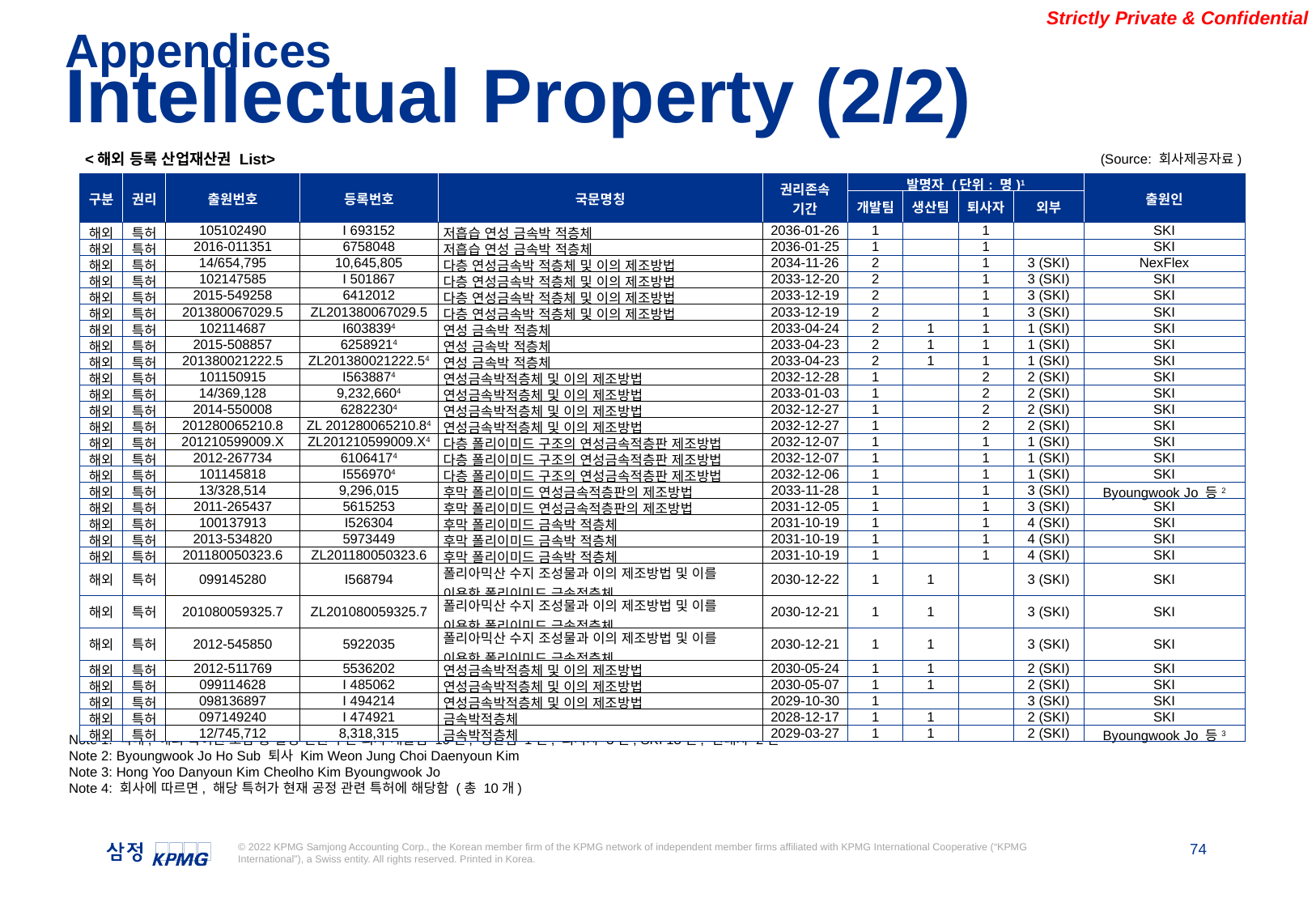

Appendices
Intellectual Property (2/2)
(Source: 회사제공자료)
<해외 등록 산업재산권 List>
| 구분 | 권리 | 출원번호 | 등록번호 | 국문명칭 | 권리존속 기간 | 발명자 (단위: 명)1 |  |  |  | 출원인 |
| --- | --- | --- | --- | --- | --- | --- | --- | --- | --- | --- |
|  |  |  |  |  |  | 개발팀 | 생산팀 | 퇴사자 | 외부 |  |
| 해외 | 특허 | 105102490 | I 693152 | 저흡습 연성 금속박 적층체 | 2036-01-26 | 1 |  | 1 |  | SKI |
| 해외 | 특허 | 2016-011351 | 6758048 | 저흡습 연성 금속박 적층체 | 2036-01-25 | 1 |  | 1 |  | SKI |
| 해외 | 특허 | 14/654,795 | 10,645,805 | 다층 연성금속박 적층체 및 이의 제조방법 | 2034-11-26 | 2 |  | 1 | 3 (SKI) | NexFlex |
| 해외 | 특허 | 102147585 | I 501867 | 다층 연성금속박 적층체 및 이의 제조방법 | 2033-12-20 | 2 |  | 1 | 3 (SKI) | SKI |
| 해외 | 특허 | 2015-549258 | 6412012 | 다층 연성금속박 적층체 및 이의 제조방법 | 2033-12-19 | 2 |  | 1 | 3 (SKI) | SKI |
| 해외 | 특허 | 201380067029.5 | ZL201380067029.5 | 다층 연성금속박 적층체 및 이의 제조방법 | 2033-12-19 | 2 |  | 1 | 3 (SKI) | SKI |
| 해외 | 특허 | 102114687 | I6038394 | 연성 금속박 적층체 | 2033-04-24 | 2 | 1 | 1 | 1 (SKI) | SKI |
| 해외 | 특허 | 2015-508857 | 62589214 | 연성 금속박 적층체 | 2033-04-23 | 2 | 1 | 1 | 1 (SKI) | SKI |
| 해외 | 특허 | 201380021222.5 | ZL201380021222.54 | 연성 금속박 적층체 | 2033-04-23 | 2 | 1 | 1 | 1 (SKI) | SKI |
| 해외 | 특허 | 101150915 | I5638874 | 연성금속박적층체 및 이의 제조방법 | 2032-12-28 | 1 |  | 2 | 2 (SKI) | SKI |
| 해외 | 특허 | 14/369,128 | 9,232,6604 | 연성금속박적층체 및 이의 제조방법 | 2033-01-03 | 1 |  | 2 | 2 (SKI) | SKI |
| 해외 | 특허 | 2014-550008 | 62822304 | 연성금속박적층체 및 이의 제조방법 | 2032-12-27 | 1 |  | 2 | 2 (SKI) | SKI |
| 해외 | 특허 | 201280065210.8 | ZL 201280065210.84 | 연성금속박적층체 및 이의 제조방법 | 2032-12-27 | 1 |  | 2 | 2 (SKI) | SKI |
| 해외 | 특허 | 201210599009.X | ZL201210599009.X4 | 다층 폴리이미드 구조의 연성금속적층판 제조방법 | 2032-12-07 | 1 |  | 1 | 1 (SKI) | SKI |
| 해외 | 특허 | 2012-267734 | 61064174 | 다층 폴리이미드 구조의 연성금속적층판 제조방법 | 2032-12-07 | 1 |  | 1 | 1 (SKI) | SKI |
| 해외 | 특허 | 101145818 | I5569704 | 다층 폴리이미드 구조의 연성금속적층판 제조방법 | 2032-12-06 | 1 |  | 1 | 1 (SKI) | SKI |
| 해외 | 특허 | 13/328,514 | 9,296,015 | 후막 폴리이미드 연성금속적층판의 제조방법 | 2033-11-28 | 1 |  | 1 | 3 (SKI) | Byoungwook Jo 등2 |
| 해외 | 특허 | 2011-265437 | 5615253 | 후막 폴리이미드 연성금속적층판의 제조방법 | 2031-12-05 | 1 |  | 1 | 3 (SKI) | SKI |
| 해외 | 특허 | 100137913 | I526304 | 후막 폴리이미드 금속박 적층체 | 2031-10-19 | 1 |  | 1 | 4 (SKI) | SKI |
| 해외 | 특허 | 2013-534820 | 5973449 | 후막 폴리이미드 금속박 적층체 | 2031-10-19 | 1 |  | 1 | 4 (SKI) | SKI |
| 해외 | 특허 | 201180050323.6 | ZL201180050323.6 | 후막 폴리이미드 금속박 적층체 | 2031-10-19 | 1 |  | 1 | 4 (SKI) | SKI |
| 해외 | 특허 | 099145280 | I568794 | 폴리아믹산 수지 조성물과 이의 제조방법 및 이를 이용한 폴리이미드 금속적층체 | 2030-12-22 | 1 | 1 |  | 3 (SKI) | SKI |
| 해외 | 특허 | 201080059325.7 | ZL201080059325.7 | 폴리아믹산 수지 조성물과 이의 제조방법 및 이를 이용한 폴리이미드 금속적층체 | 2030-12-21 | 1 | 1 |  | 3 (SKI) | SKI |
| 해외 | 특허 | 2012-545850 | 5922035 | 폴리아믹산 수지 조성물과 이의 제조방법 및 이를 이용한 폴리이미드 금속적층체 | 2030-12-21 | 1 | 1 |  | 3 (SKI) | SKI |
| 해외 | 특허 | 2012-511769 | 5536202 | 연성금속박적층체 및 이의 제조방법 | 2030-05-24 | 1 | 1 |  | 2 (SKI) | SKI |
| 해외 | 특허 | 099114628 | I 485062 | 연성금속박적층체 및 이의 제조방법 | 2030-05-07 | 1 | 1 |  | 2 (SKI) | SKI |
| 해외 | 특허 | 098136897 | I 494214 | 연성금속박적층체 및 이의 제조방법 | 2029-10-30 | 1 |  |  | 3 (SKI) | SKI |
| 해외 | 특허 | 097149240 | I 474921 | 금속박적층체 | 2028-12-17 | 1 | 1 |  | 2 (SKI) | SKI |
| 해외 | 특허 | 12/745,712 | 8,318,315 | 금속박적층체 | 2029-03-27 | 1 | 1 |  | 2 (SKI) | Byoungwook Jo 등3 |
Note 1: 국내, 해외 특허권 포함 총 발명 인원 수는 회사 개발팀 10인, 생산팀 1인, 퇴사자 3인, SKI 13인, 현대차 2인
Note 2: Byoungwook Jo Ho Sub 퇴사 Kim Weon Jung Choi Daenyoun Kim
Note 3: Hong Yoo Danyoun Kim Cheolho Kim Byoungwook Jo
Note 4: 회사에 따르면, 해당 특허가 현재 공정 관련 특허에 해당함 (총 10개)